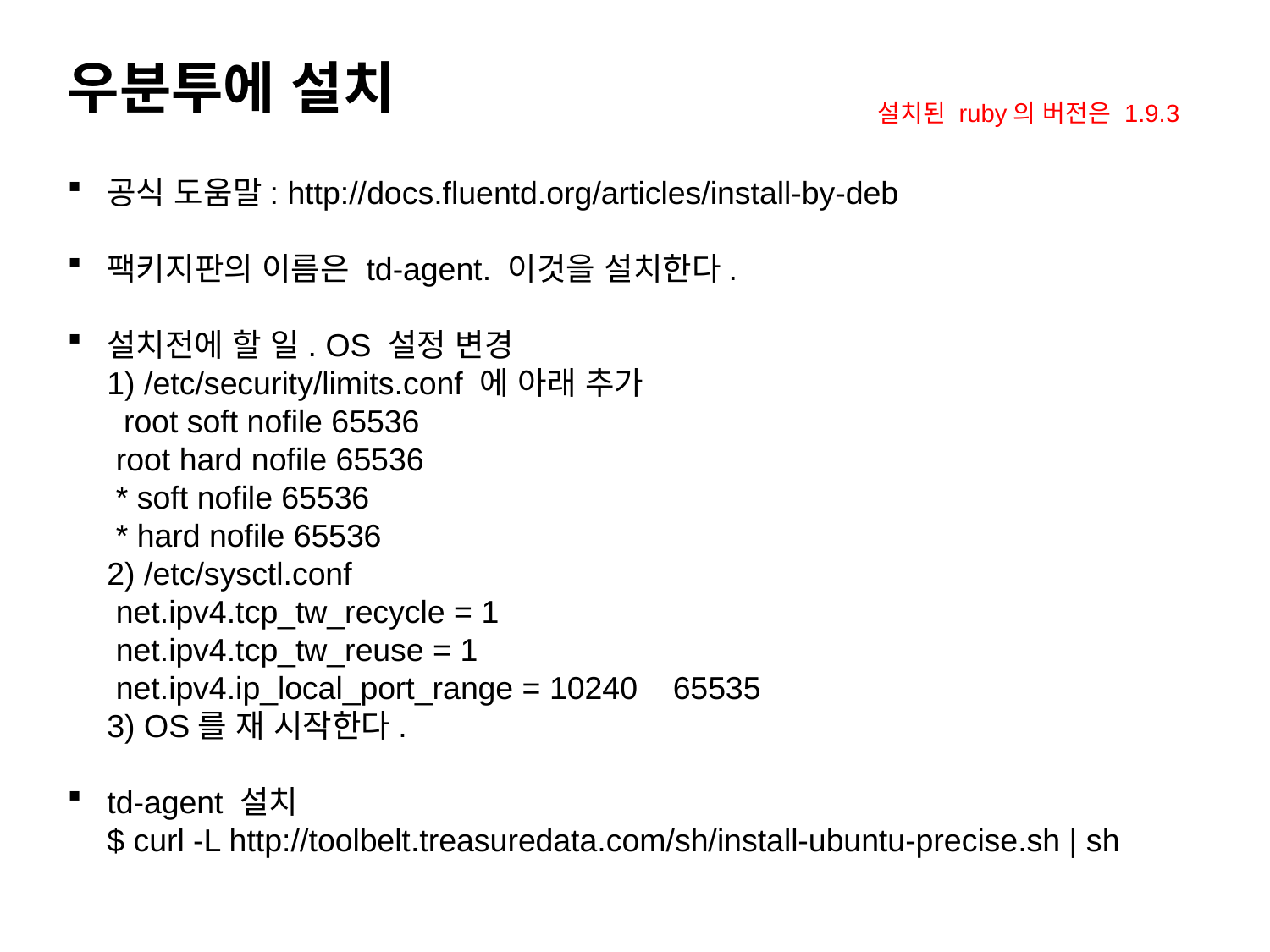

우분투에 설치
설치된 ruby의 버전은 1.9.3
공식 도움말: http://docs.fluentd.org/articles/install-by-deb
팩키지판의 이름은 td-agent. 이것을 설치한다.
설치전에 할 일. OS 설정 변경
1) /etc/security/limits.conf 에 아래 추가
 root soft nofile 65536
 root hard nofile 65536
 * soft nofile 65536
 * hard nofile 65536
2) /etc/sysctl.conf
 net.ipv4.tcp_tw_recycle = 1
 net.ipv4.tcp_tw_reuse = 1
 net.ipv4.ip_local_port_range = 10240    65535
3) OS를 재 시작한다.
td-agent 설치
$ curl -L http://toolbelt.treasuredata.com/sh/install-ubuntu-precise.sh | sh